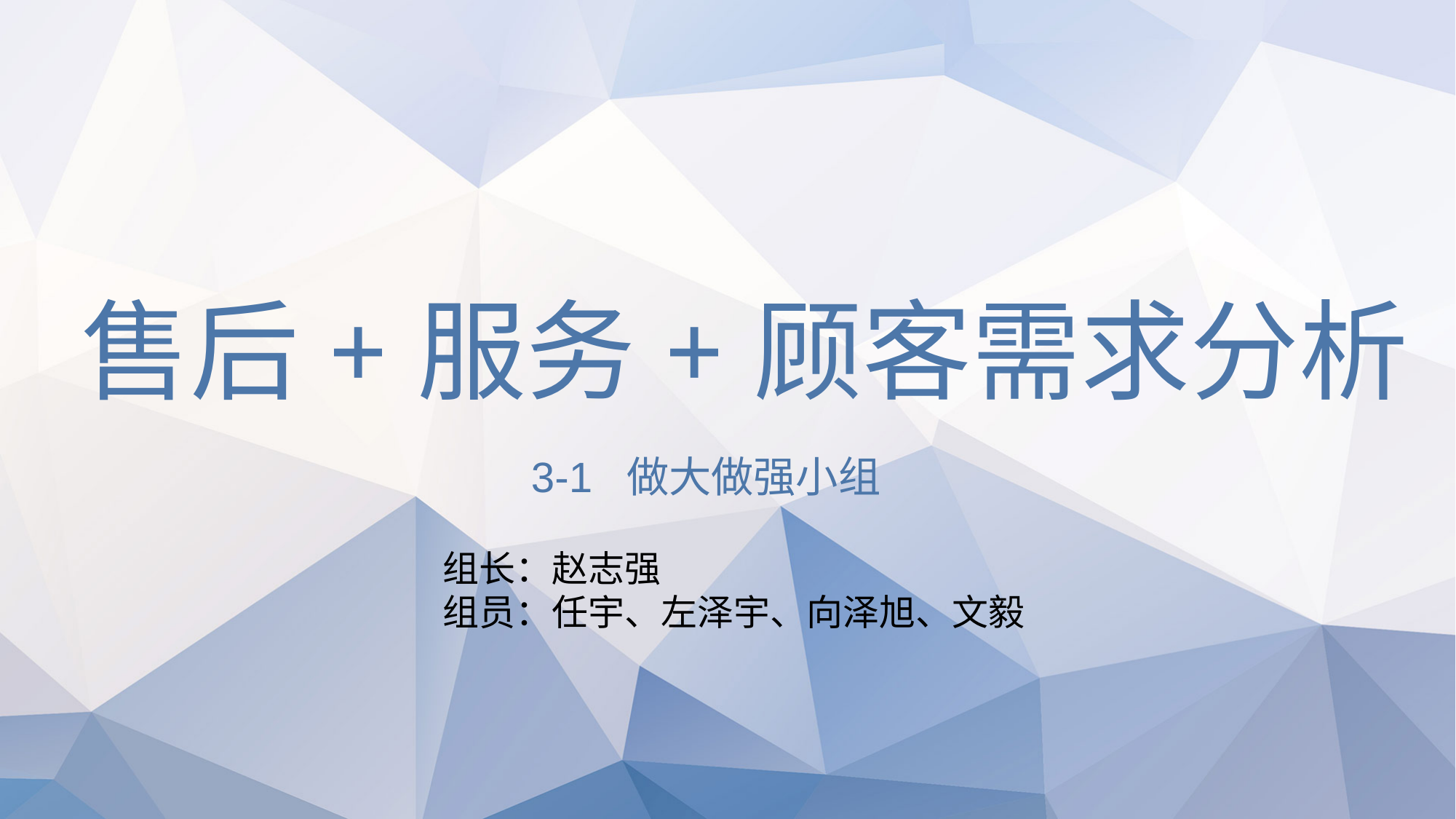

售后+服务+顾客需求分析
3-1  做大做强小组
组长：赵志强
组员：任宇、左泽宇、向泽旭、文毅